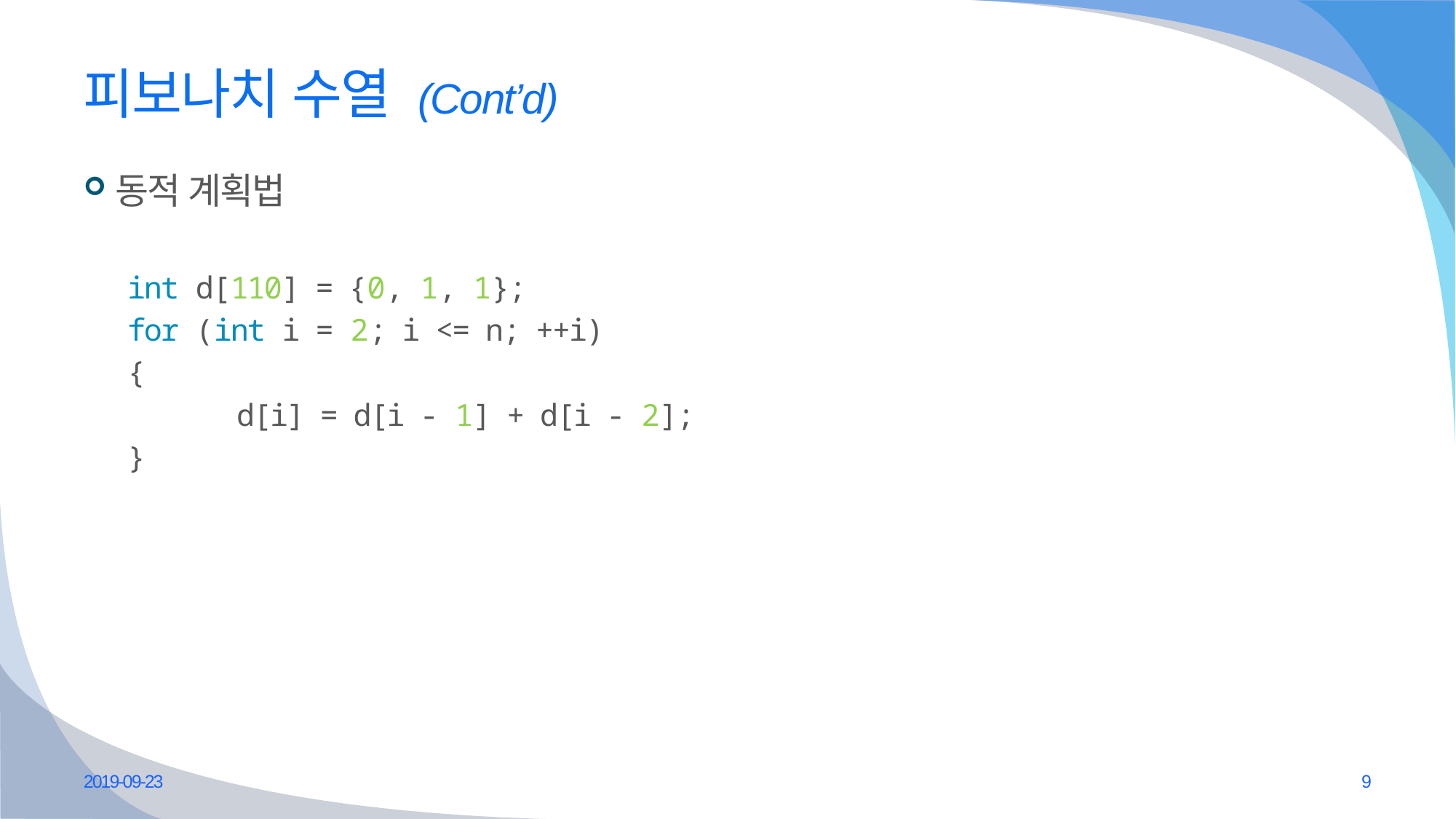

# 피보나치 수열 (Cont’d)
동적 계획법

int d[110] = {0, 1, 1};
for (int i = 2; i <= n; ++i)
{
	d[i] = d[i - 1] + d[i - 2];
}
2019-09-23
9